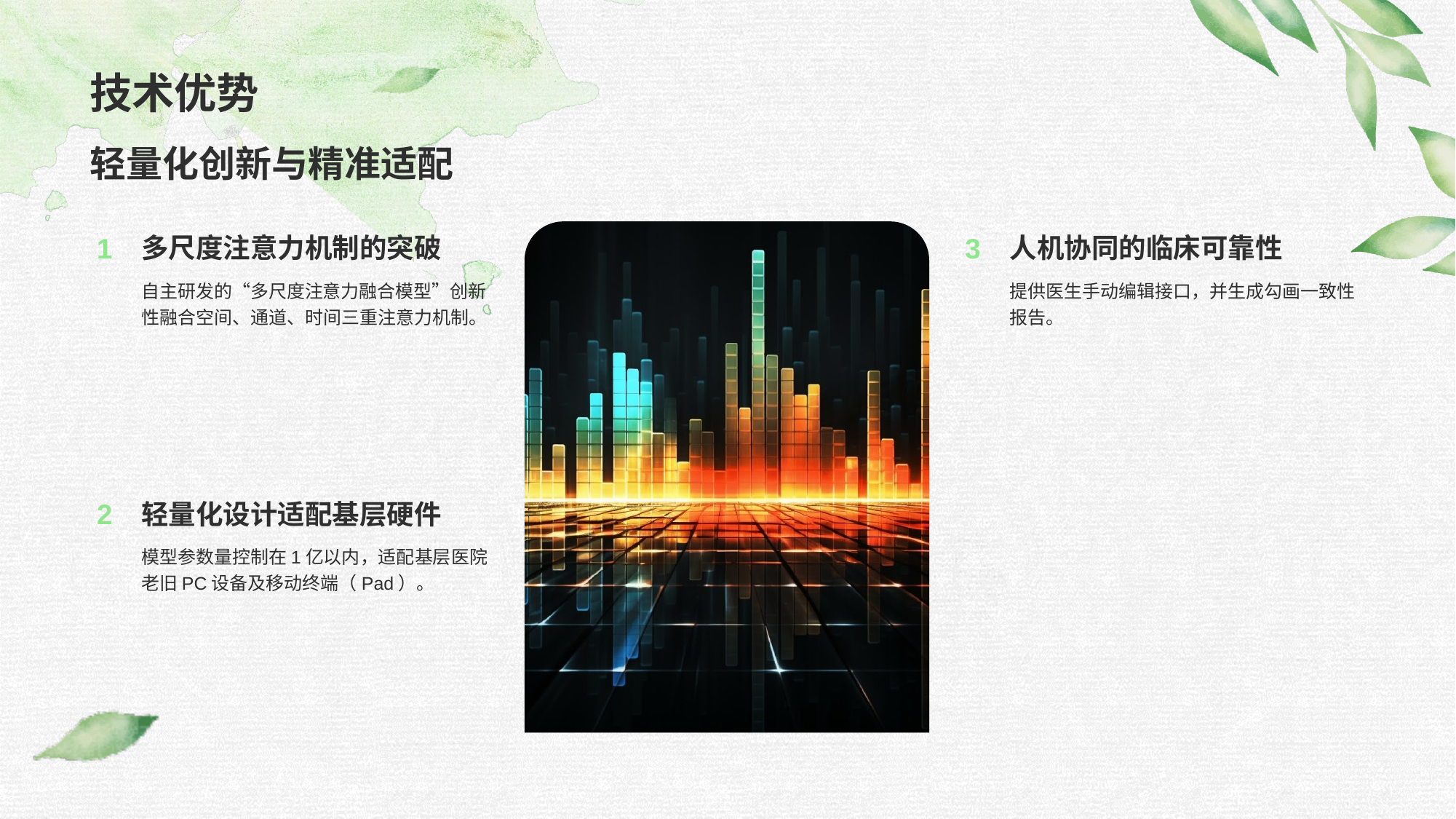

# 技术优势
轻量化创新与精准适配

1
多尺度注意力机制的突破
自主研发的“多尺度注意力融合模型”创新性融合空间、通道、时间三重注意力机制。
3
人机协同的临床可靠性
提供医生手动编辑接口，并生成勾画一致性报告。
2
轻量化设计适配基层硬件
模型参数量控制在1亿以内，适配基层医院老旧PC设备及移动终端（Pad）。